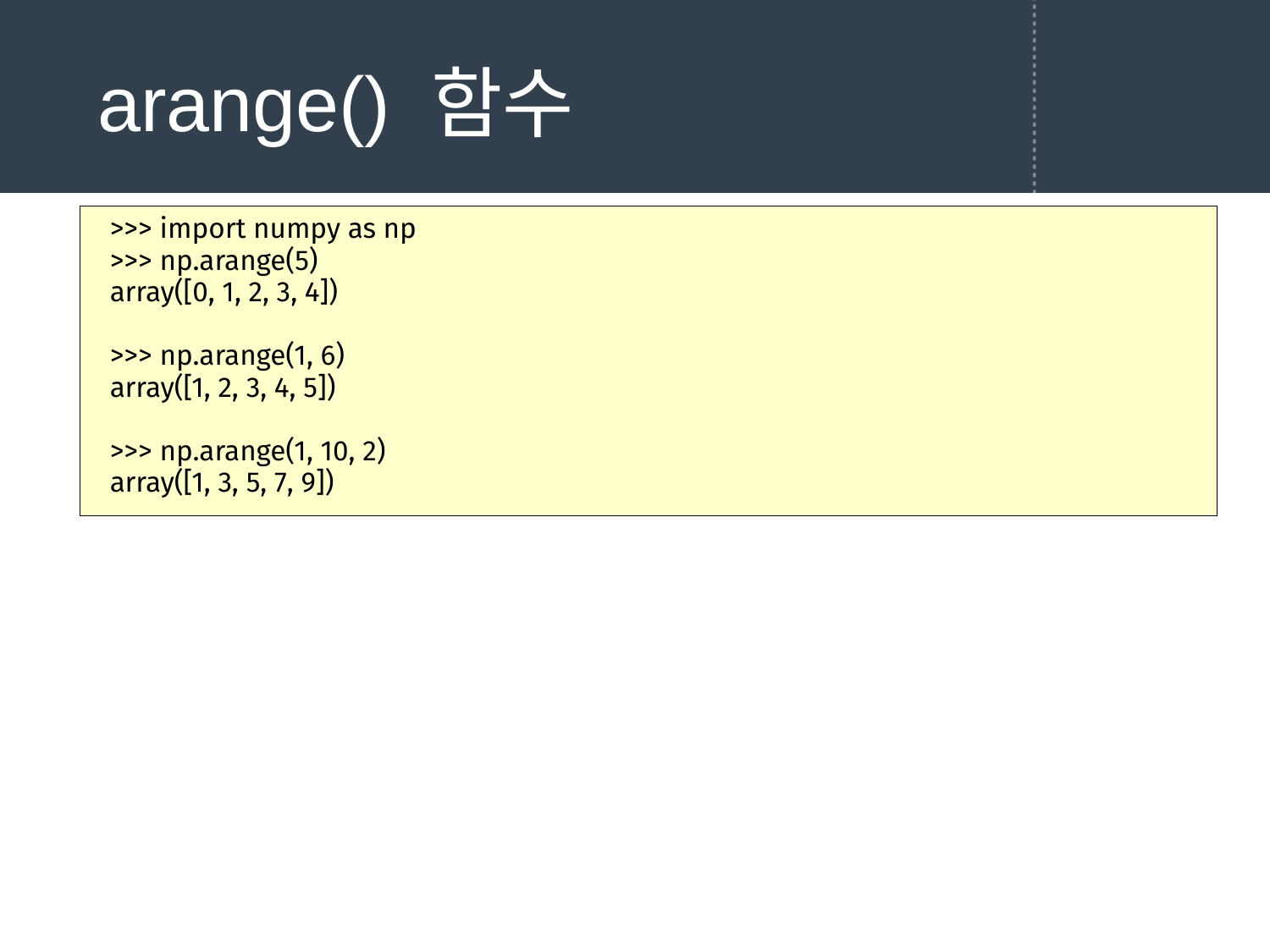

# arange() 함수
>>> import numpy as np
>>> np.arange(5)
array([0, 1, 2, 3, 4])

>>> np.arange(1, 6)
array([1, 2, 3, 4, 5])

>>> np.arange(1, 10, 2)
array([1, 3, 5, 7, 9])